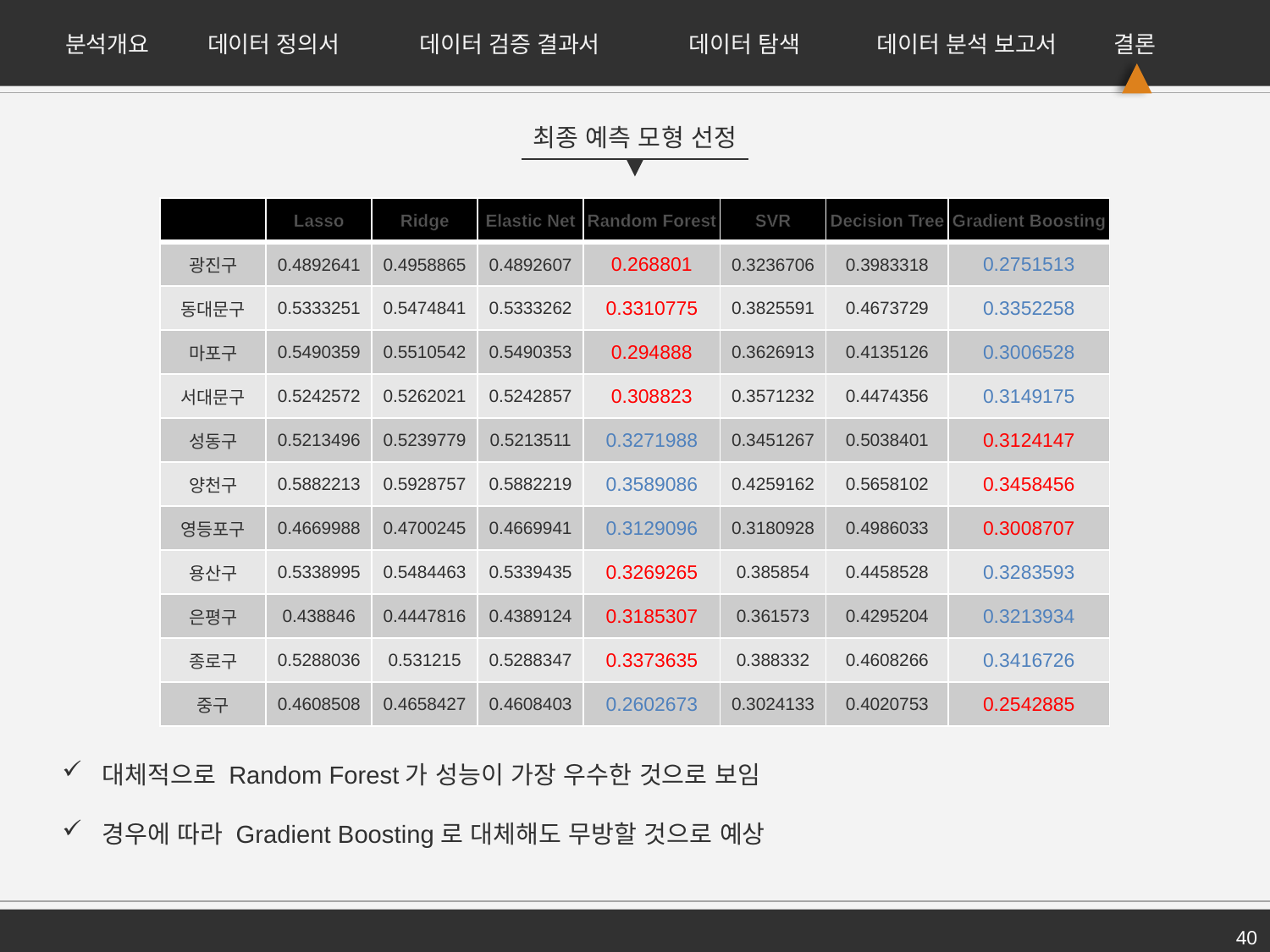

분석개요
데이터 정의서
데이터 검증 결과서
데이터 탐색
데이터 분석 보고서
결론

최종 예측 모형 선정

|  | Lasso | Ridge | Elastic Net | Random Forest | SVR | Decision Tree | Gradient Boosting |
| --- | --- | --- | --- | --- | --- | --- | --- |
| 광진구 | 0.4892641 | 0.4958865 | 0.4892607 | 0.268801 | 0.3236706 | 0.3983318 | 0.2751513 |
| 동대문구 | 0.5333251 | 0.5474841 | 0.5333262 | 0.3310775 | 0.3825591 | 0.4673729 | 0.3352258 |
| 마포구 | 0.5490359 | 0.5510542 | 0.5490353 | 0.294888 | 0.3626913 | 0.4135126 | 0.3006528 |
| 서대문구 | 0.5242572 | 0.5262021 | 0.5242857 | 0.308823 | 0.3571232 | 0.4474356 | 0.3149175 |
| 성동구 | 0.5213496 | 0.5239779 | 0.5213511 | 0.3271988 | 0.3451267 | 0.5038401 | 0.3124147 |
| 양천구 | 0.5882213 | 0.5928757 | 0.5882219 | 0.3589086 | 0.4259162 | 0.5658102 | 0.3458456 |
| 영등포구 | 0.4669988 | 0.4700245 | 0.4669941 | 0.3129096 | 0.3180928 | 0.4986033 | 0.3008707 |
| 용산구 | 0.5338995 | 0.5484463 | 0.5339435 | 0.3269265 | 0.385854 | 0.4458528 | 0.3283593 |
| 은평구 | 0.438846 | 0.4447816 | 0.4389124 | 0.3185307 | 0.361573 | 0.4295204 | 0.3213934 |
| 종로구 | 0.5288036 | 0.531215 | 0.5288347 | 0.3373635 | 0.388332 | 0.4608266 | 0.3416726 |
| 중구 | 0.4608508 | 0.4658427 | 0.4608403 | 0.2602673 | 0.3024133 | 0.4020753 | 0.2542885 |
대체적으로 Random Forest가 성능이 가장 우수한 것으로 보임

경우에 따라 Gradient Boosting로 대체해도 무방할 것으로 예상

40